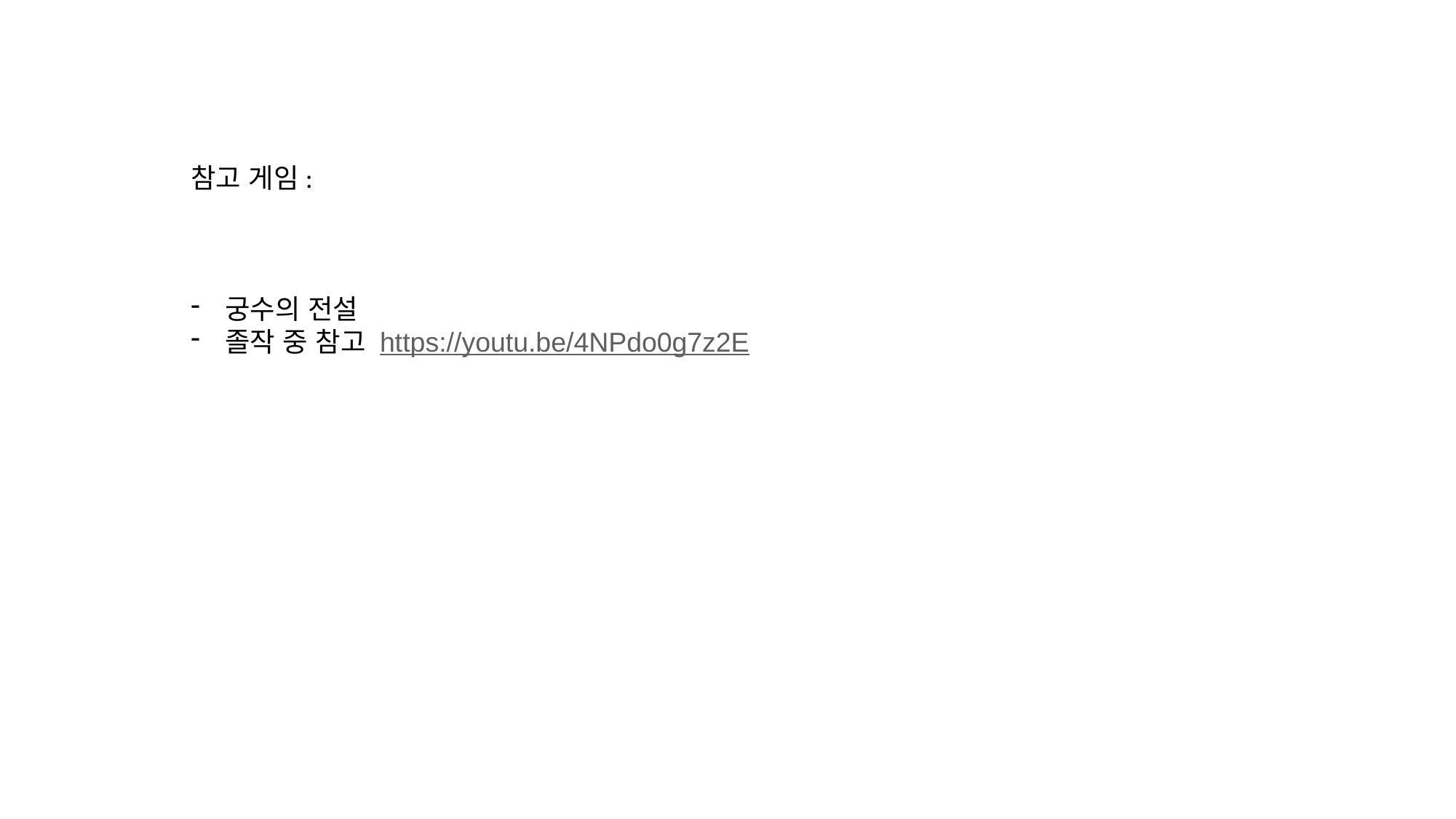

참고 게임:

궁수의 전설
졸작 중 참고 https://youtu.be/4NPdo0g7z2E